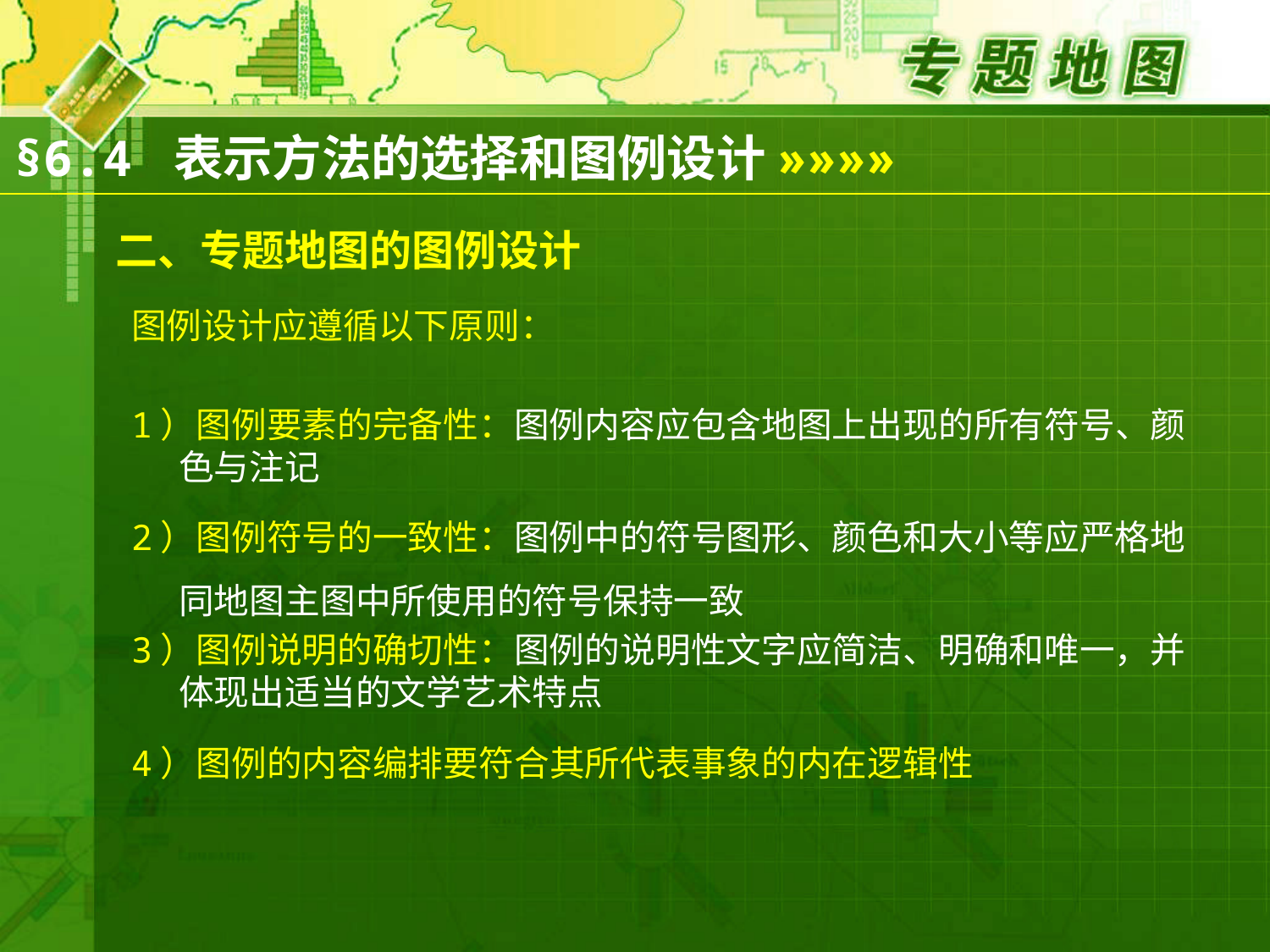

»»»»
§6.4 表示方法的选择和图例设计
二、专题地图的图例设计
图例设计应遵循以下原则：

1）图例要素的完备性：图例内容应包含地图上出现的所有符号、颜色与注记
2）图例符号的一致性：图例中的符号图形、颜色和大小等应严格地同地图主图中所使用的符号保持一致
3）图例说明的确切性：图例的说明性文字应简洁、明确和唯一，并体现出适当的文学艺术特点
4）图例的内容编排要符合其所代表事象的内在逻辑性